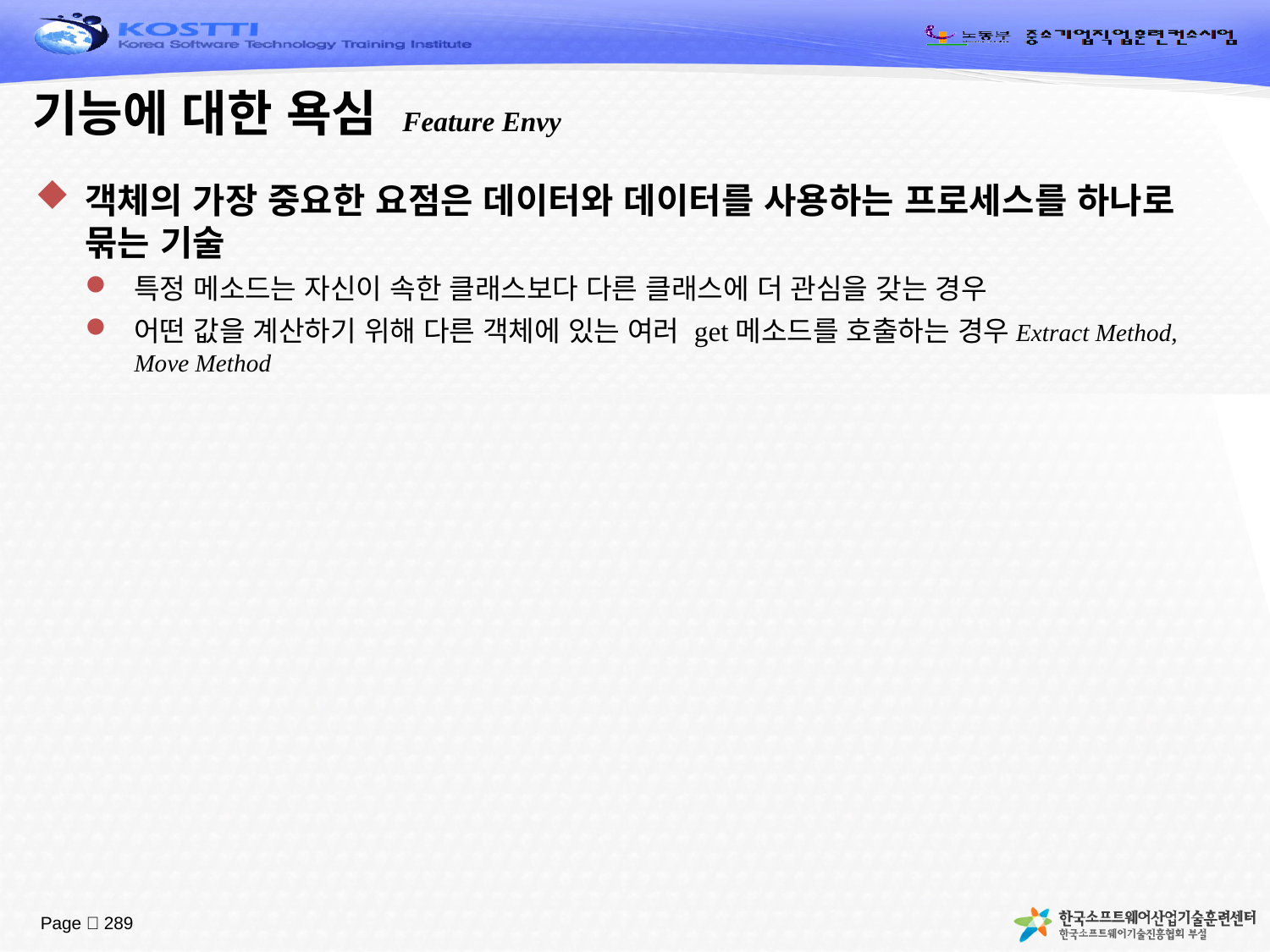

# 기능에 대한 욕심 Feature Envy
객체의 가장 중요한 요점은 데이터와 데이터를 사용하는 프로세스를 하나로 묶는 기술
특정 메소드는 자신이 속한 클래스보다 다른 클래스에 더 관심을 갖는 경우
어떤 값을 계산하기 위해 다른 객체에 있는 여러 get메소드를 호출하는 경우Extract Method, Move Method